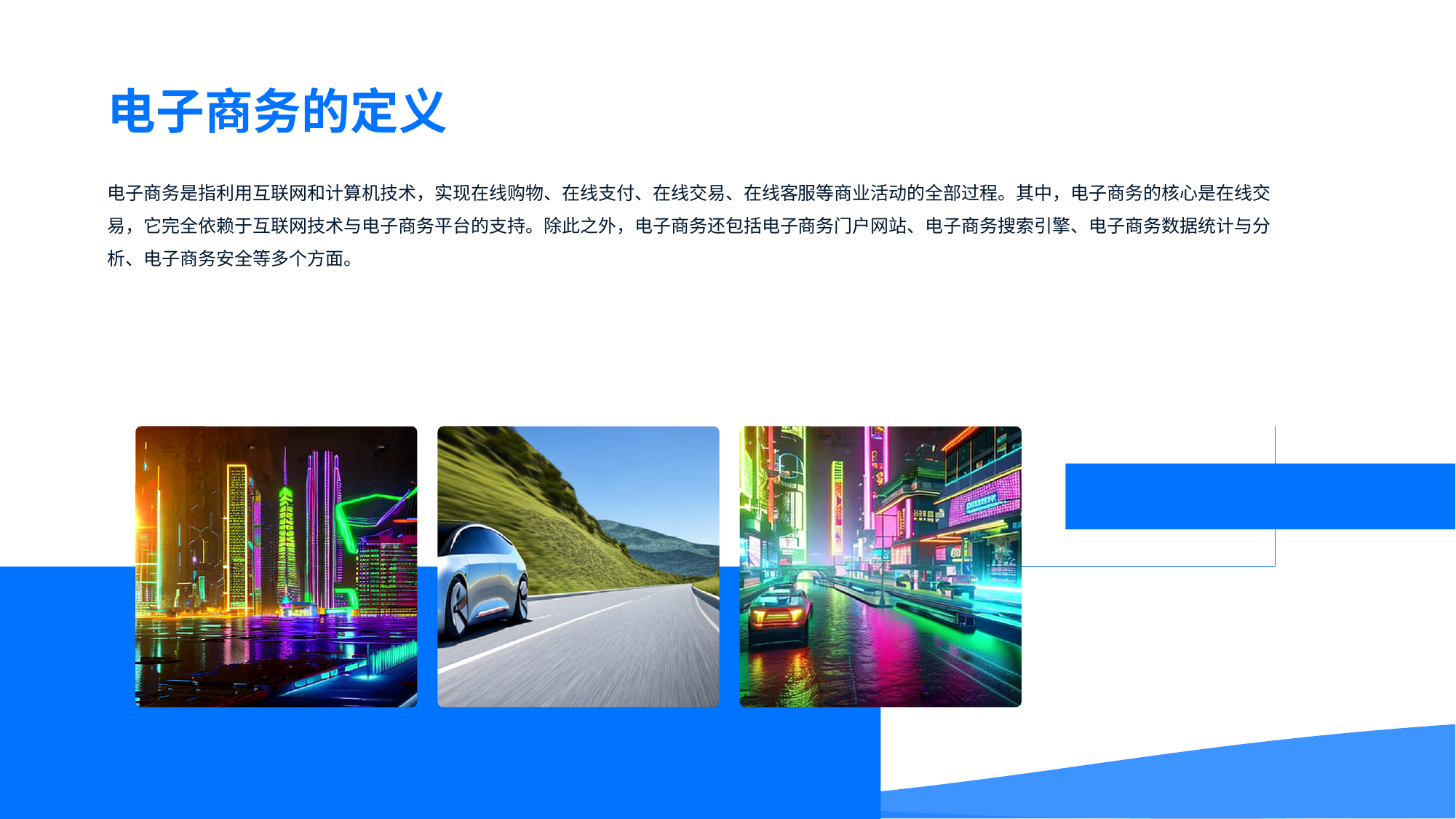

电子商务的定义
电子商务是指利用互联网和计算机技术，实现在线购物、在线支付、在线交易、在线客服等商业活动的全部过程。其中，电子商务的核心是在线交易，它完全依赖于互联网技术与电子商务平台的支持。除此之外，电子商务还包括电子商务门户网站、电子商务搜索引擎、电子商务数据统计与分析、电子商务安全等多个方面。